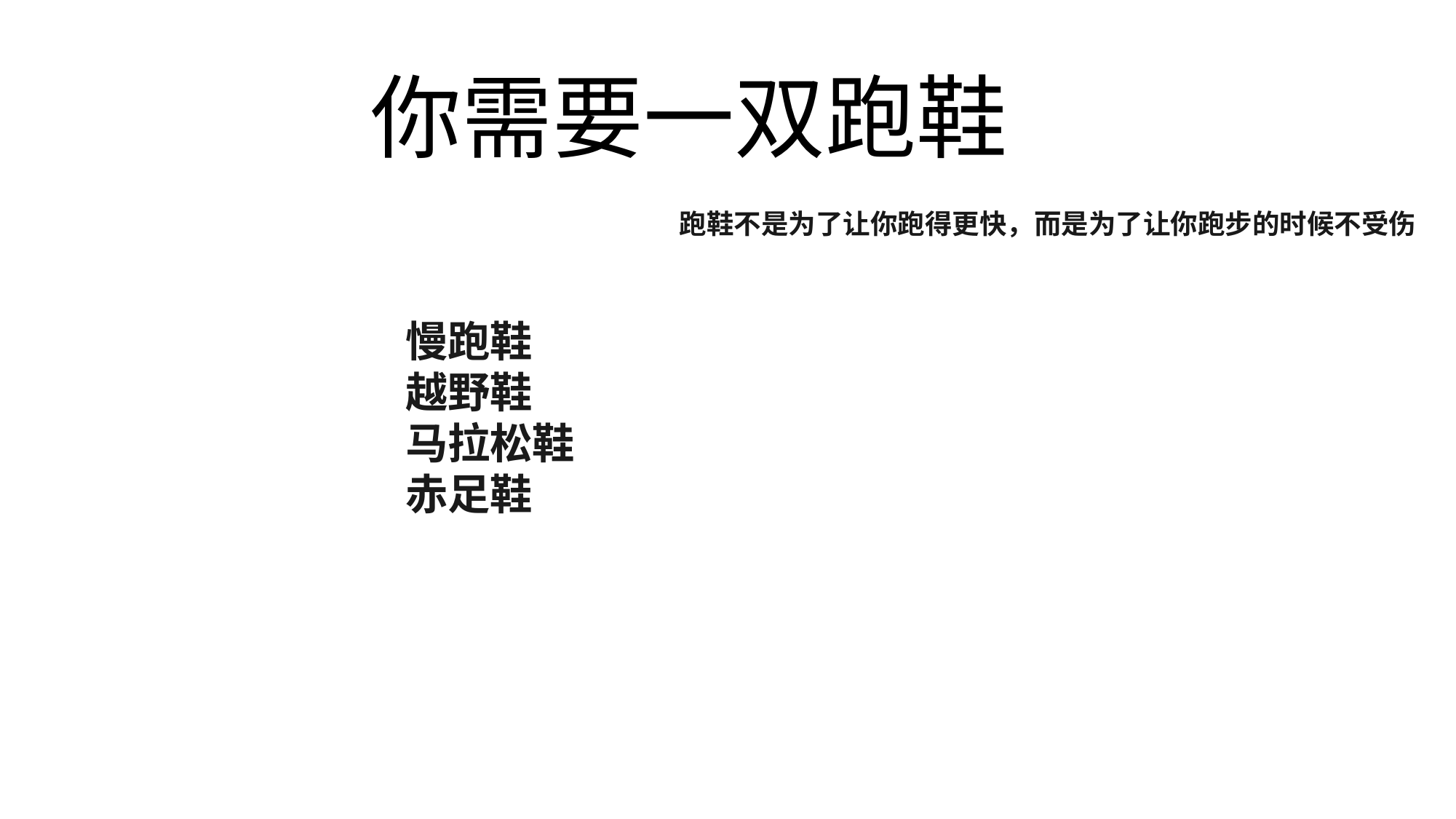

# 你需要一双跑鞋
跑鞋不是为了让你跑得更快，而是为了让你跑步的时候不受伤
慢跑鞋
越野鞋
马拉松鞋
赤足鞋